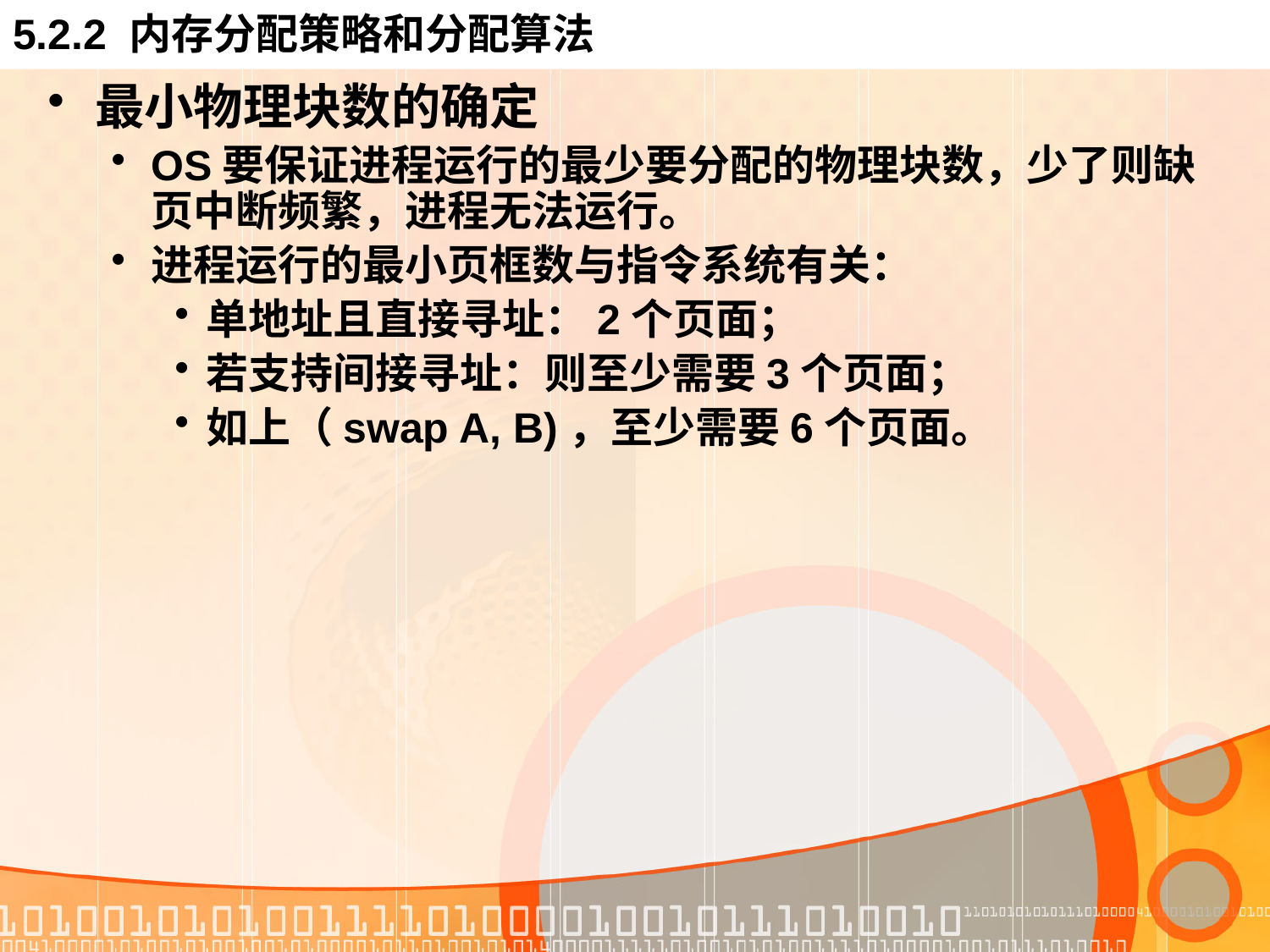

# 5.2.2 内存分配策略和分配算法
最小物理块数的确定
OS要保证进程运行的最少要分配的物理块数，少了则缺页中断频繁，进程无法运行。
进程运行的最小页框数与指令系统有关：
单地址且直接寻址：2个页面；
若支持间接寻址：则至少需要3个页面；
如上（swap A, B)，至少需要6个页面。